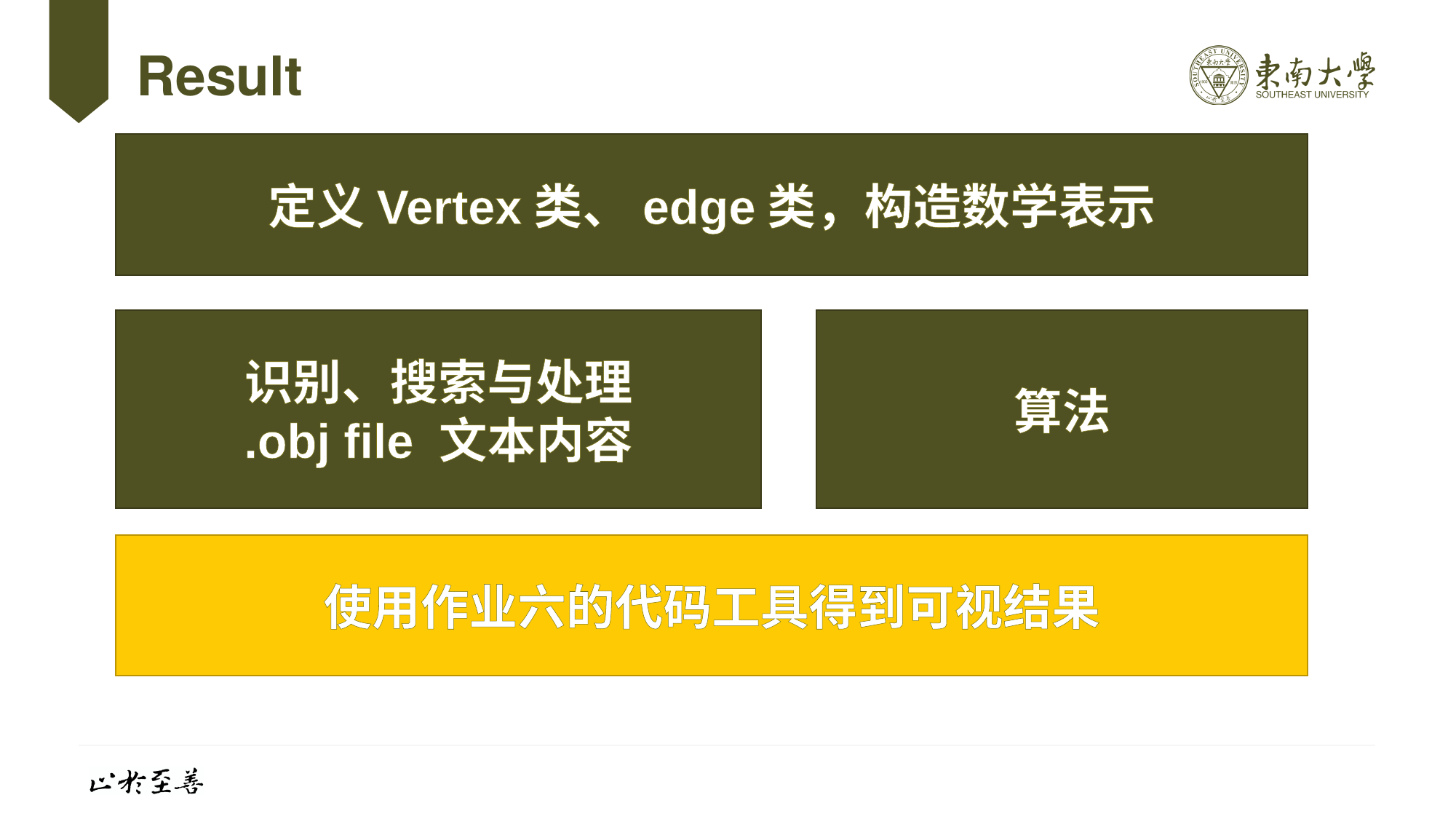

# Result
定义Vertex类、edge类，构造数学表示
识别、搜索与处理
.obj file 文本内容
算法
使用作业六的代码工具得到可视结果
31